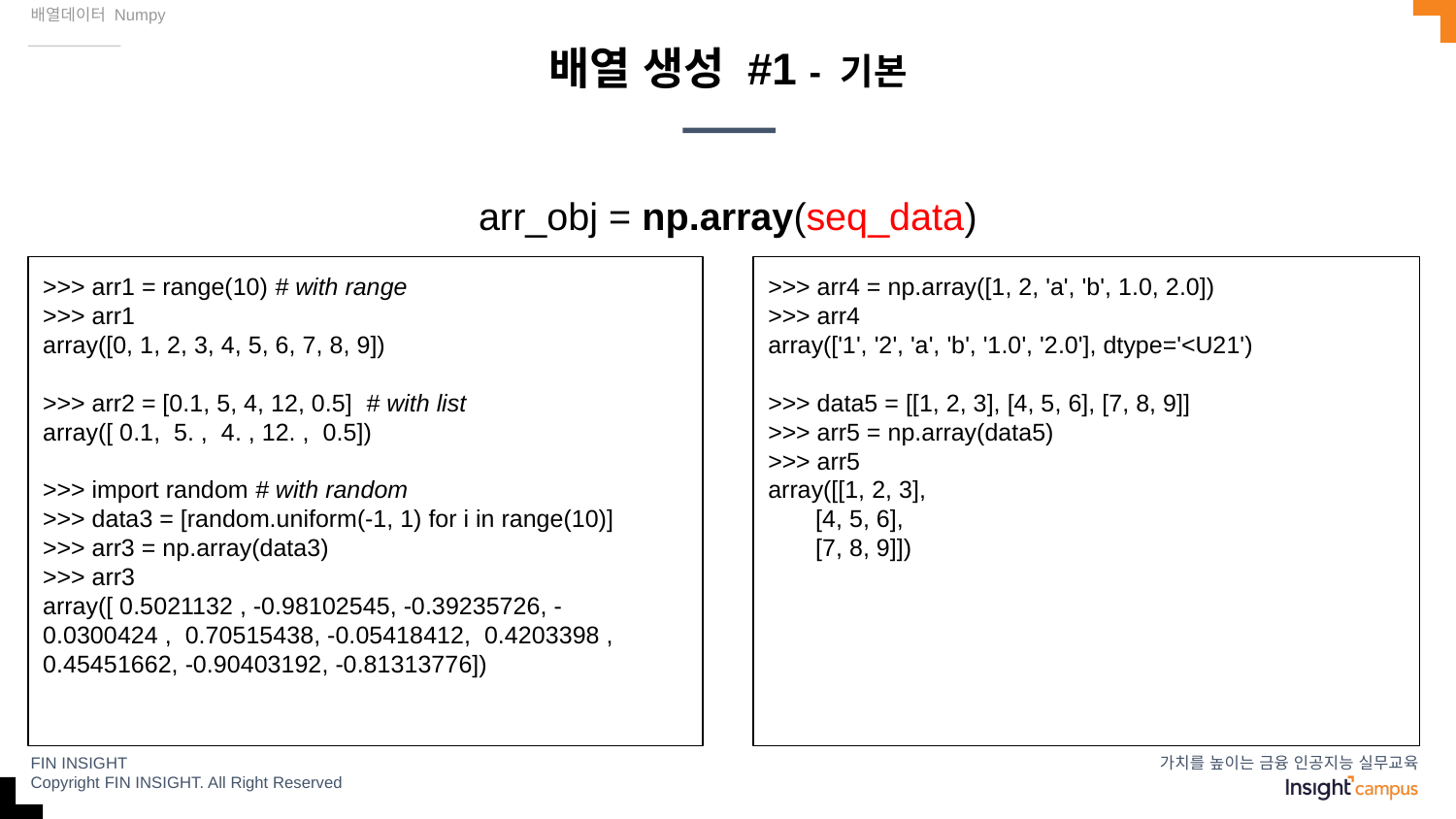

배열데이터 Numpy

# 배열 생성 #1 - 기본
arr_obj = np.array(seq_data)

>>> arr1 = range(10) # with range
>>> arr1
array([0, 1, 2, 3, 4, 5, 6, 7, 8, 9])

>>> arr2 = [0.1, 5, 4, 12, 0.5]  # with list
array([ 0.1,  5. ,  4. , 12. ,  0.5])

>>> import random # with random
>>> data3 = [random.uniform(-1, 1) for i in range(10)]
>>> arr3 = np.array(data3)
>>> arr3
array([ 0.5021132 , -0.98102545, -0.39235726, -0.0300424 ,  0.70515438, -0.05418412,  0.4203398 ,  0.45451662, -0.90403192, -0.81313776])

>>> arr4 = np.array([1, 2, 'a', 'b', 1.0, 2.0])
>>> arr4
array(['1', '2', 'a', 'b', '1.0', '2.0'], dtype='<U21')

>>> data5 = [[1, 2, 3], [4, 5, 6], [7, 8, 9]]
>>> arr5 = np.array(data5)
>>> arr5
array([[1, 2, 3],
       [4, 5, 6],
       [7, 8, 9]])